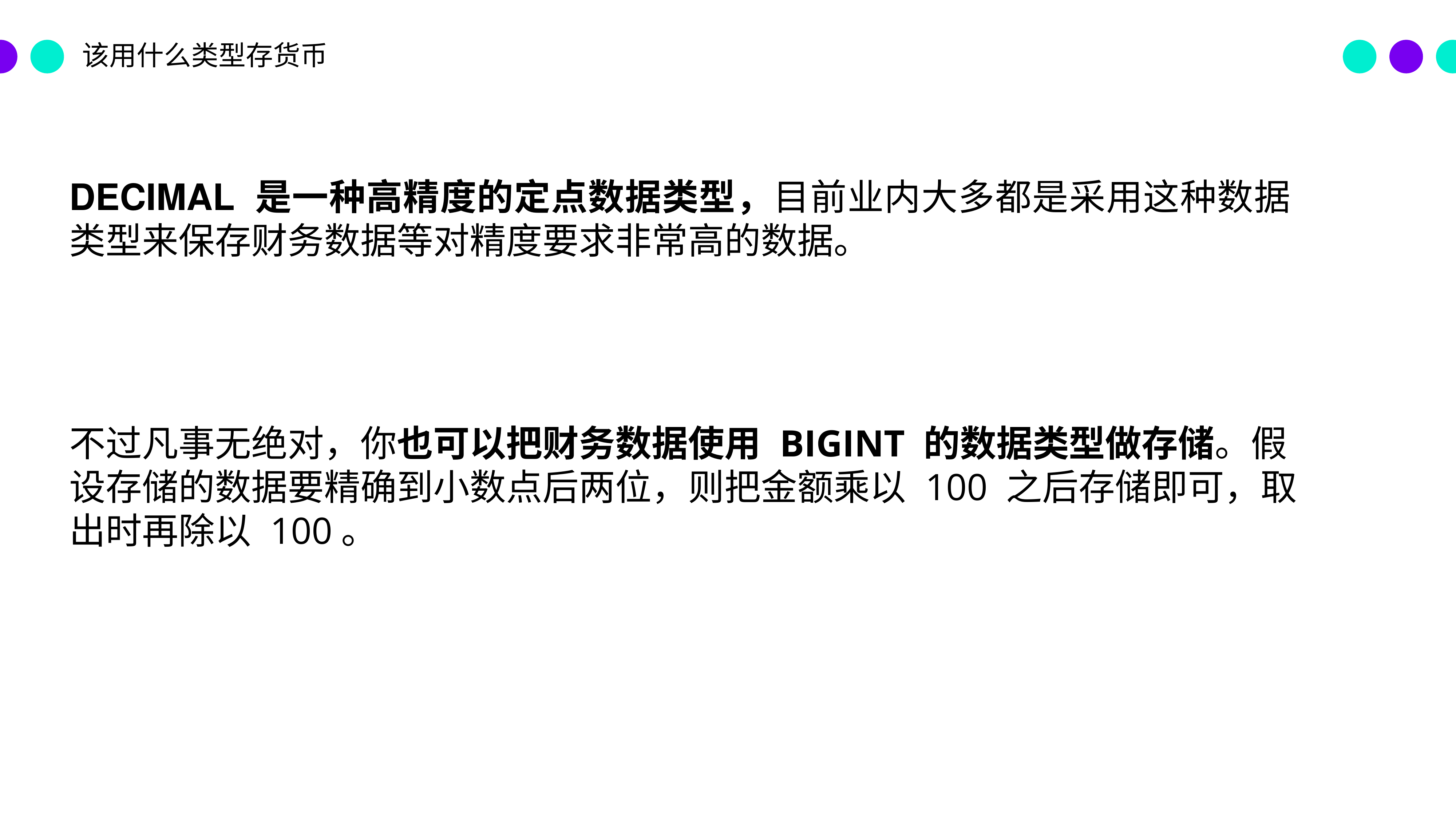

该用什么类型存货币

DECIMAL 是一种高精度的定点数据类型，目前业内大多都是采用这种数据类型来保存财务数据等对精度要求非常高的数据。

不过凡事无绝对，你也可以把财务数据使用 BIGINT 的数据类型做存储。假设存储的数据要精确到小数点后两位，则把金额乘以 100 之后存储即可，取出时再除以 100。